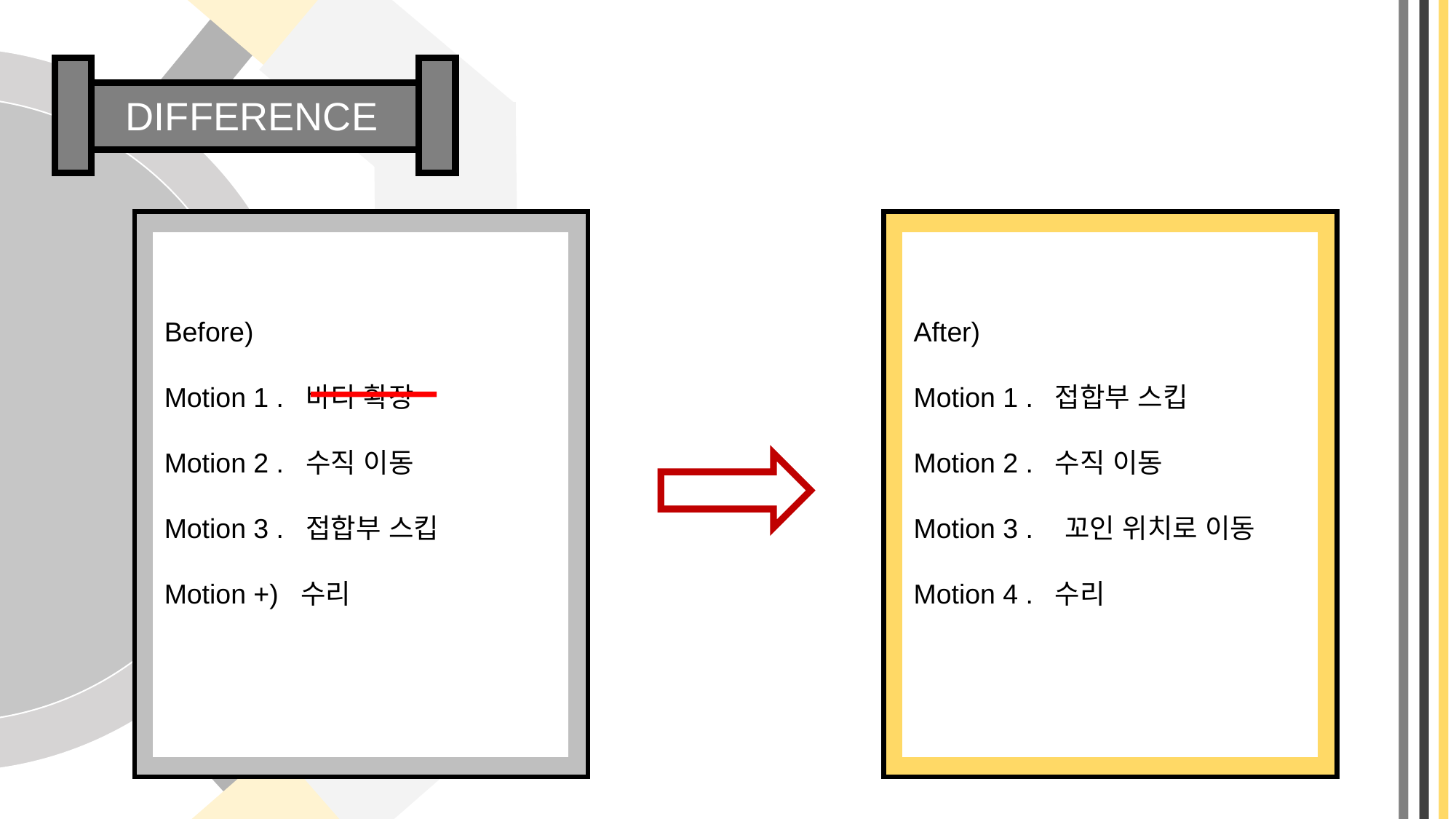

DIFFERENCE

After)

Motion 1 .  접합부 스킵

Motion 2 .  수직 이동

Motion 3 .

Motion 4 .  수리

Before)

Motion 1 .  바디 확장

Motion 2 .  수직 이동

Motion 3 .  접합부 스킵

Motion +)  수리

꼬인 위치로 이동